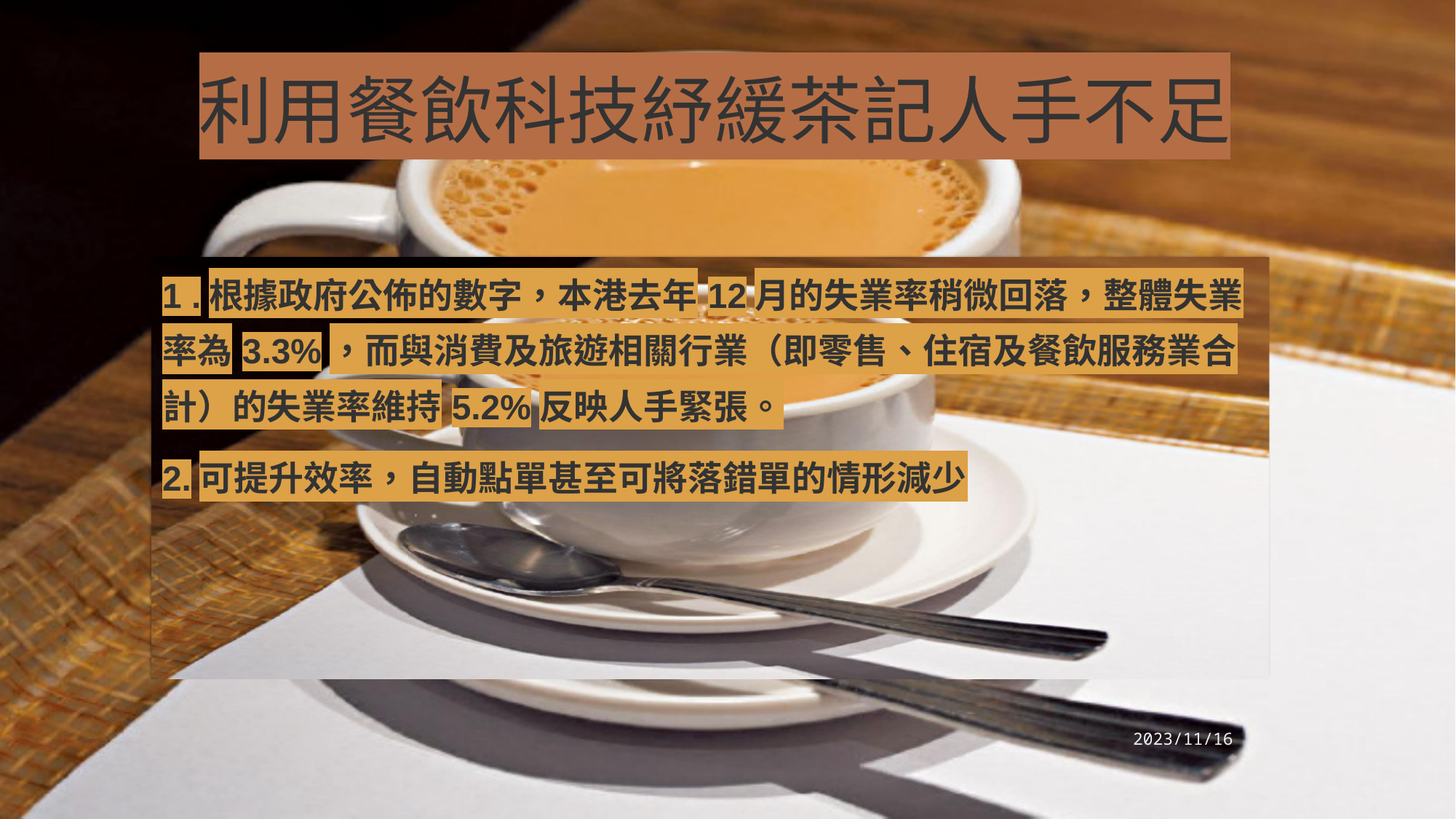

# 利用餐飲科技紓緩茶記人手不足
1 .根據政府公佈的數字，本港去年12月的失業率稍微回落，整體失業率為3.3%，而與消費及旅遊相關行業（即零售、住宿及餐飲服務業合計）的失業率維持5.2%反映人手緊張。
2.可提升效率，自動點單甚至可將落錯單的情形減少
2023/11/16